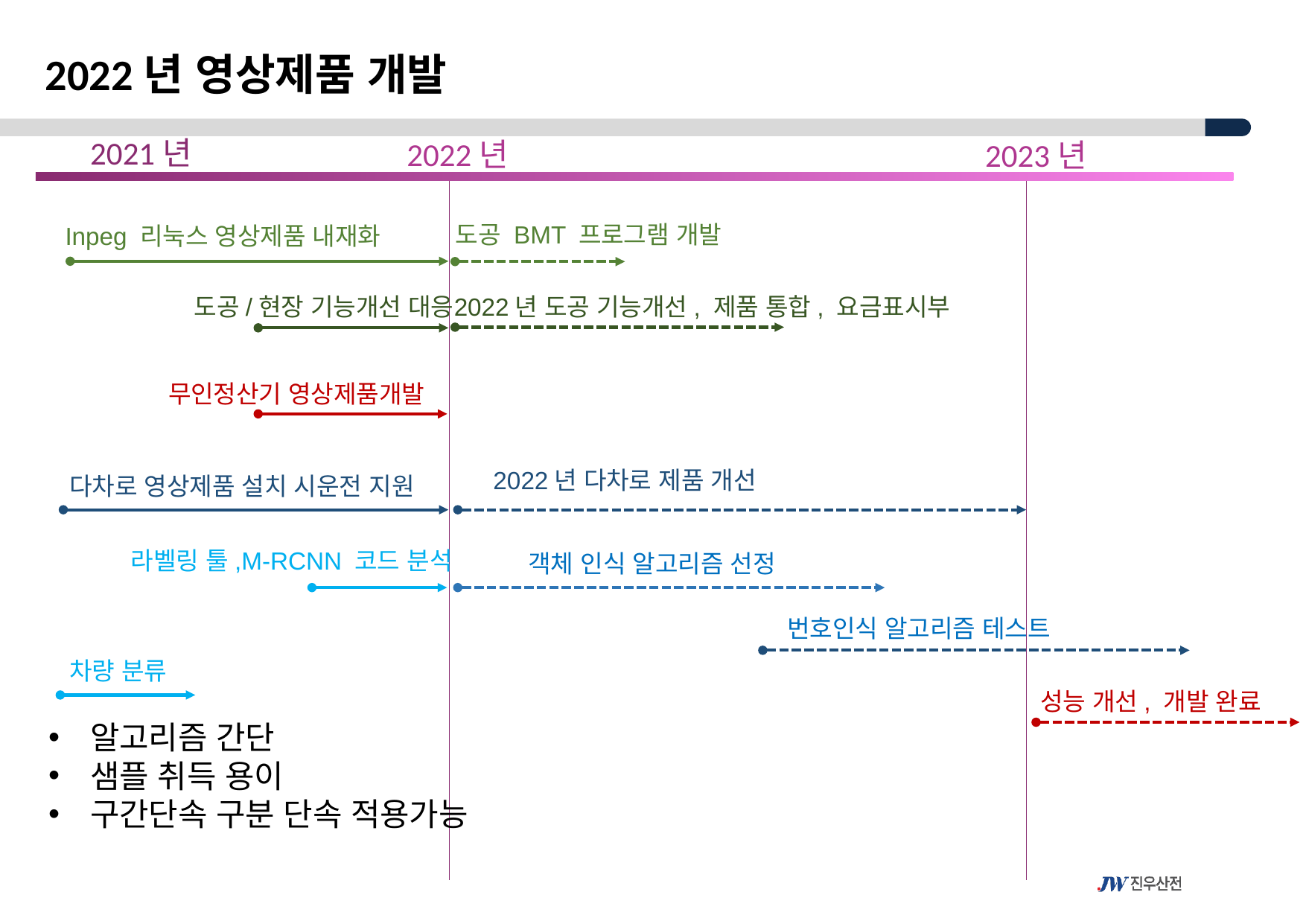

2022년 영상제품 개발
2021년
2022년
2023년

도공 BMT 프로그램 개발
Inpeg 리눅스 영상제품 내재화
도공/현장 기능개선 대응
2022년 도공 기능개선, 제품 통합, 요금표시부
무인정산기 영상제품개발
2022년 다차로 제품 개선
다차로 영상제품 설치 시운전 지원
라벨링 툴,M-RCNN 코드 분석
객체 인식 알고리즘 선정
번호인식 알고리즘 테스트
차량 분류
성능 개선, 개발 완료
알고리즘 간단
샘플 취득 용이
구간단속 구분 단속 적용가능